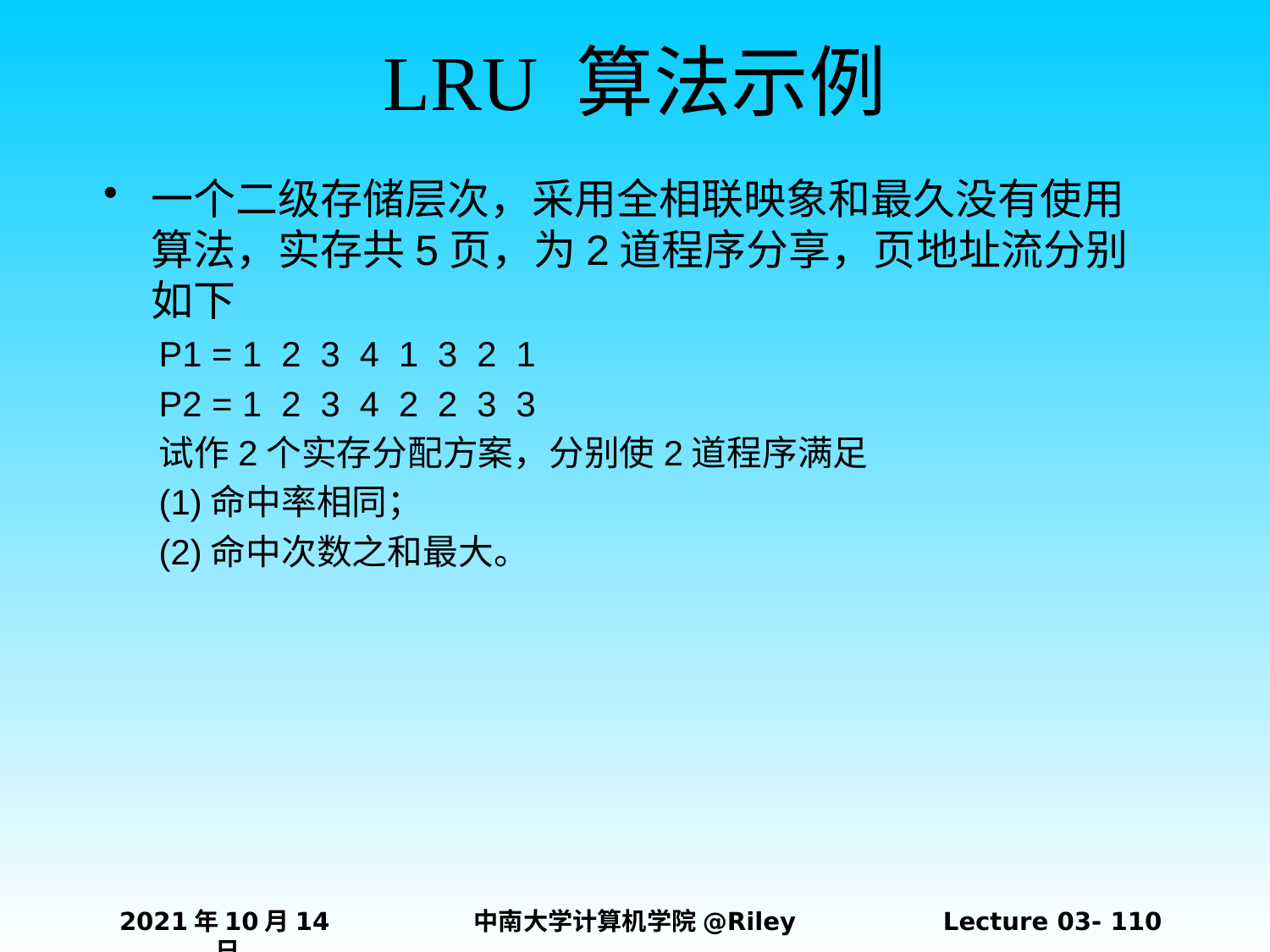

# LRU 算法示例
一个二级存储层次，采用全相联映象和最久没有使用算法，实存共5页，为2道程序分享，页地址流分别如下
P1 = 1  2  3  4  1  3  2  1
P2 = 1  2  3  4  2  2  3  3
试作2个实存分配方案，分别使2道程序满足
(1)命中率相同；
(2)命中次数之和最大。
2021年10月14日
中南大学计算机学院@Riley
Lecture 03- 110